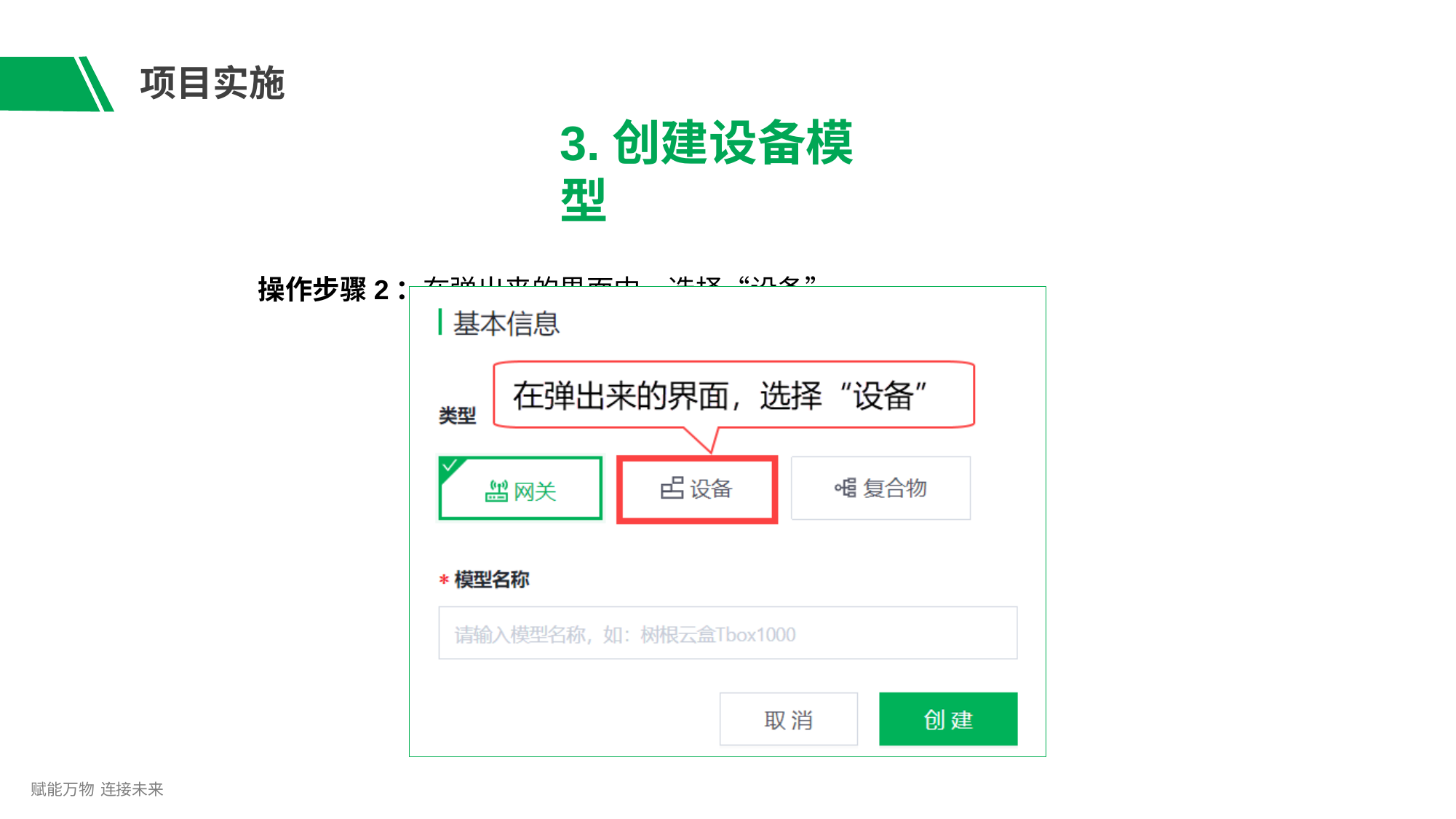

# 项目实施
3.创建设备模型
操作步骤2：在弹出来的界面中，选择“设备”。

赋能万物 连接未来